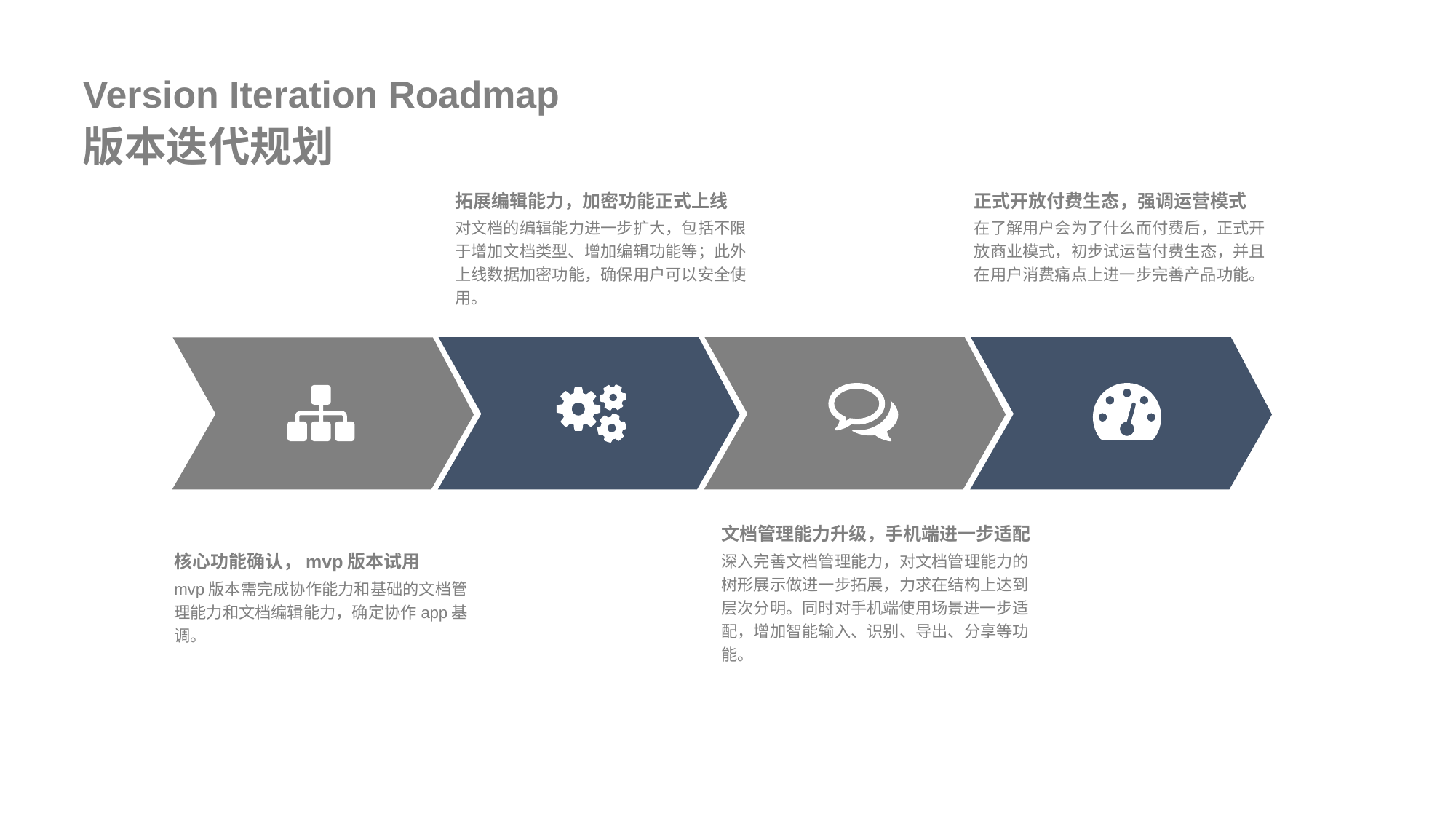

Version Iteration Roadmap
版本迭代规划
拓展编辑能力，加密功能正式上线
对文档的编辑能力进一步扩大，包括不限于增加文档类型、增加编辑功能等；此外上线数据加密功能，确保用户可以安全使用。
正式开放付费生态，强调运营模式
在了解用户会为了什么而付费后，正式开放商业模式，初步试运营付费生态，并且在用户消费痛点上进一步完善产品功能。

文档管理能力升级，手机端进一步适配
深入完善文档管理能力，对文档管理能力的树形展示做进一步拓展，力求在结构上达到层次分明。同时对手机端使用场景进一步适配，增加智能输入、识别、导出、分享等功能。
核心功能确认，mvp版本试用
mvp版本需完成协作能力和基础的文档管理能力和文档编辑能力，确定协作app基调。